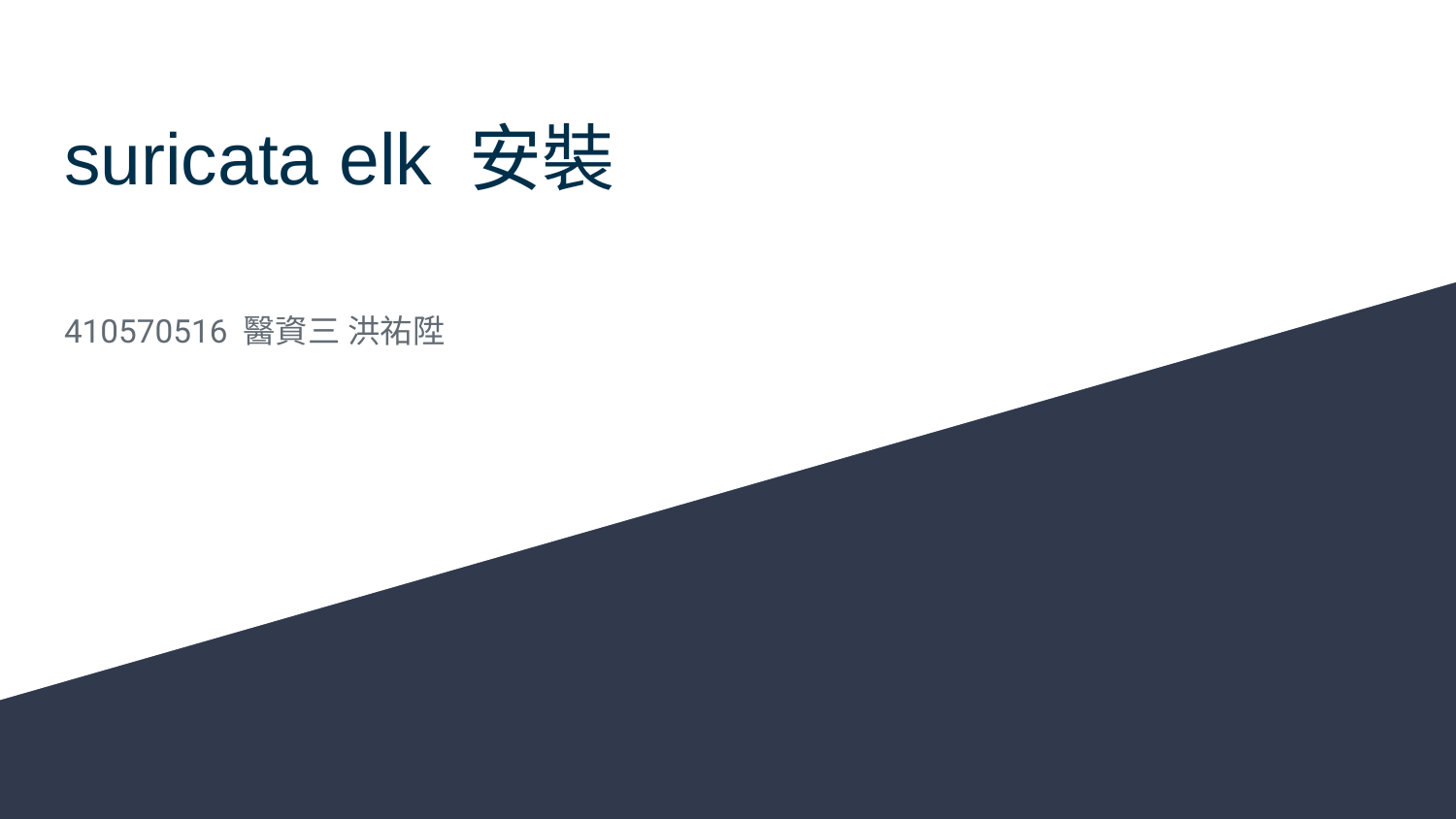

# suricata elk 安裝
410570516 醫資三 洪祐陞